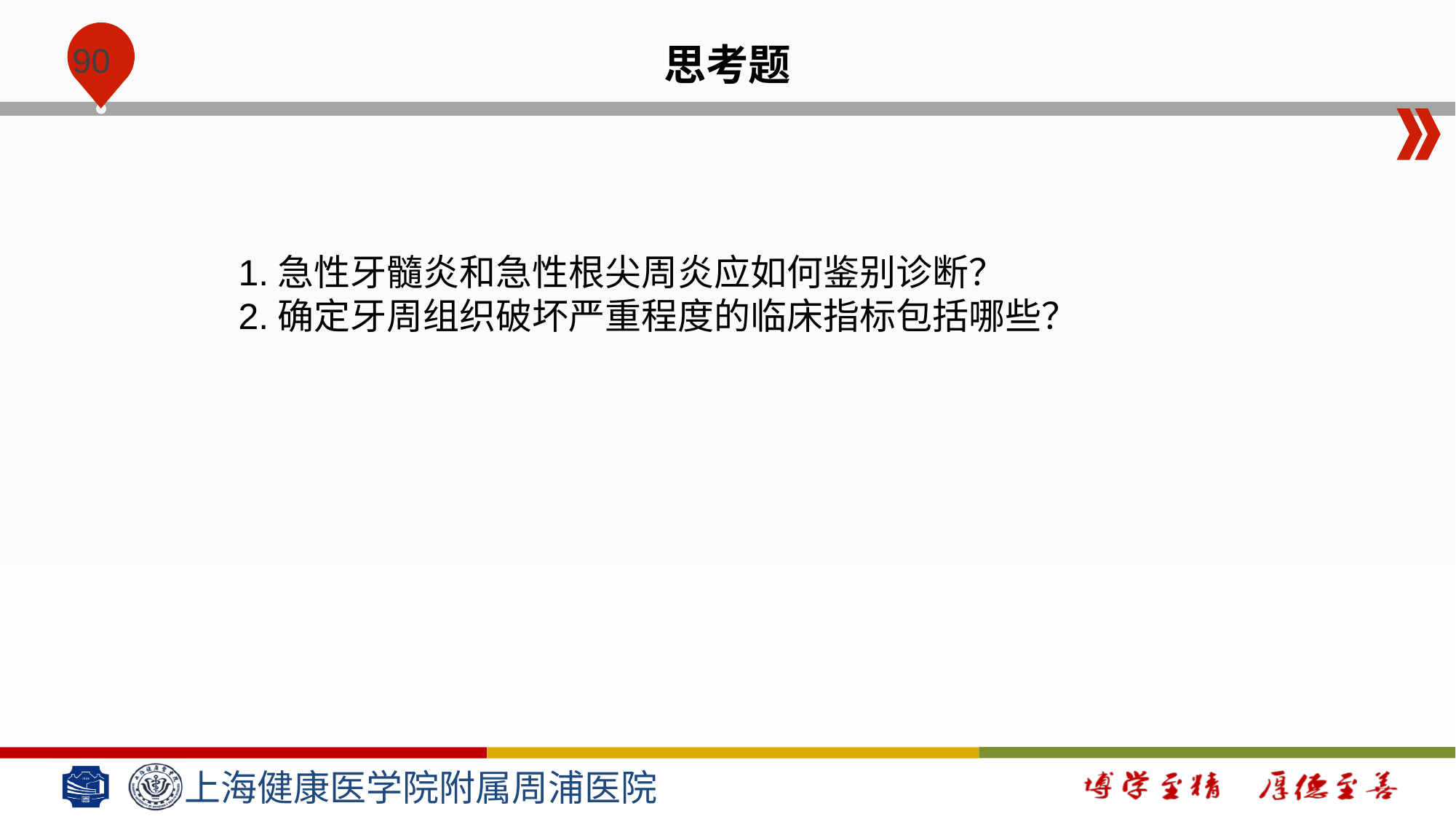

# 思考题
1.急性牙髓炎和急性根尖周炎应如何鉴别诊断？
2.确定牙周组织破坏严重程度的临床指标包括哪些？